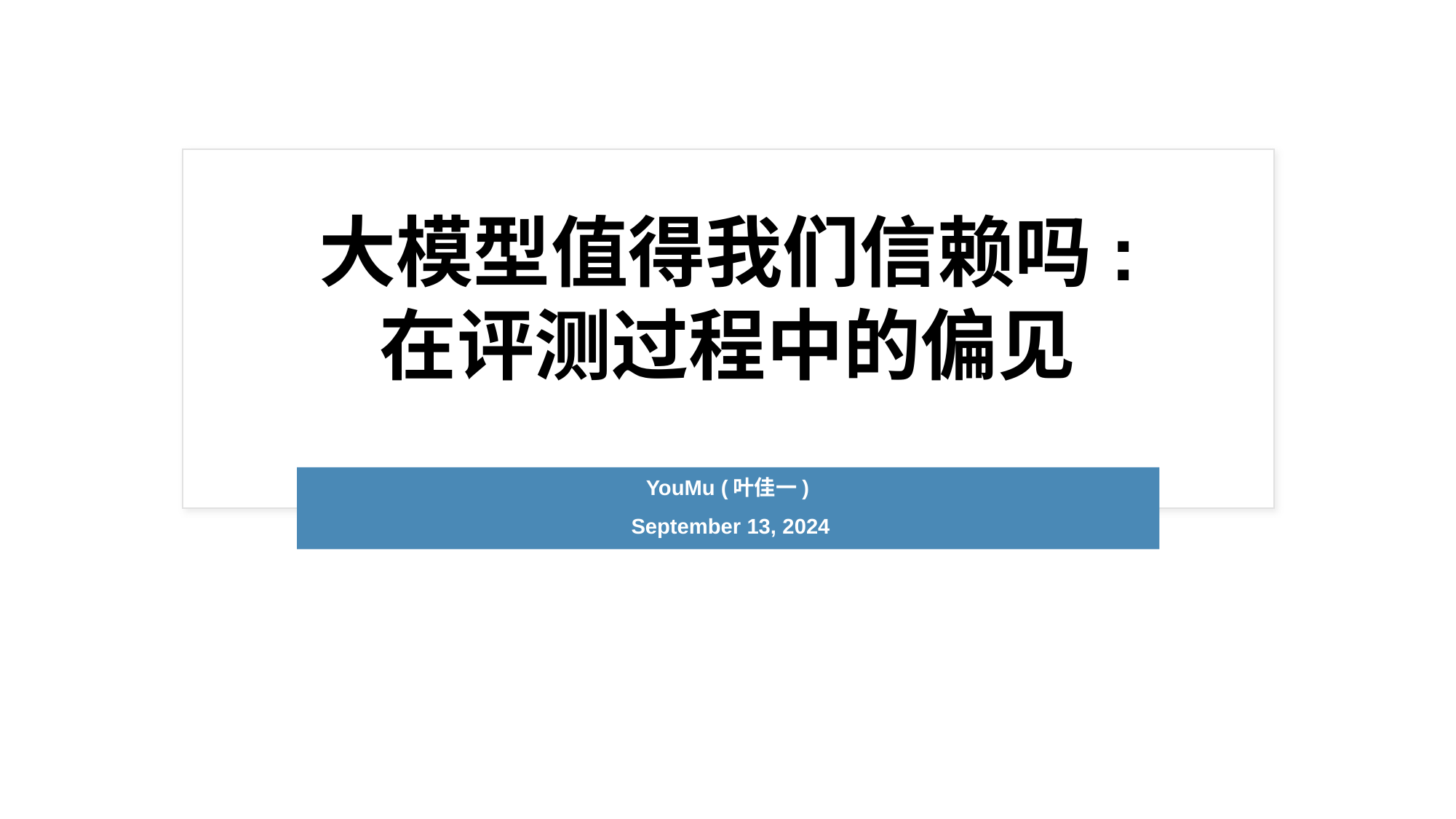

大模型值得我们信赖吗:
在评测过程中的偏见

YouMu (叶佳一)
 September 13, 2024